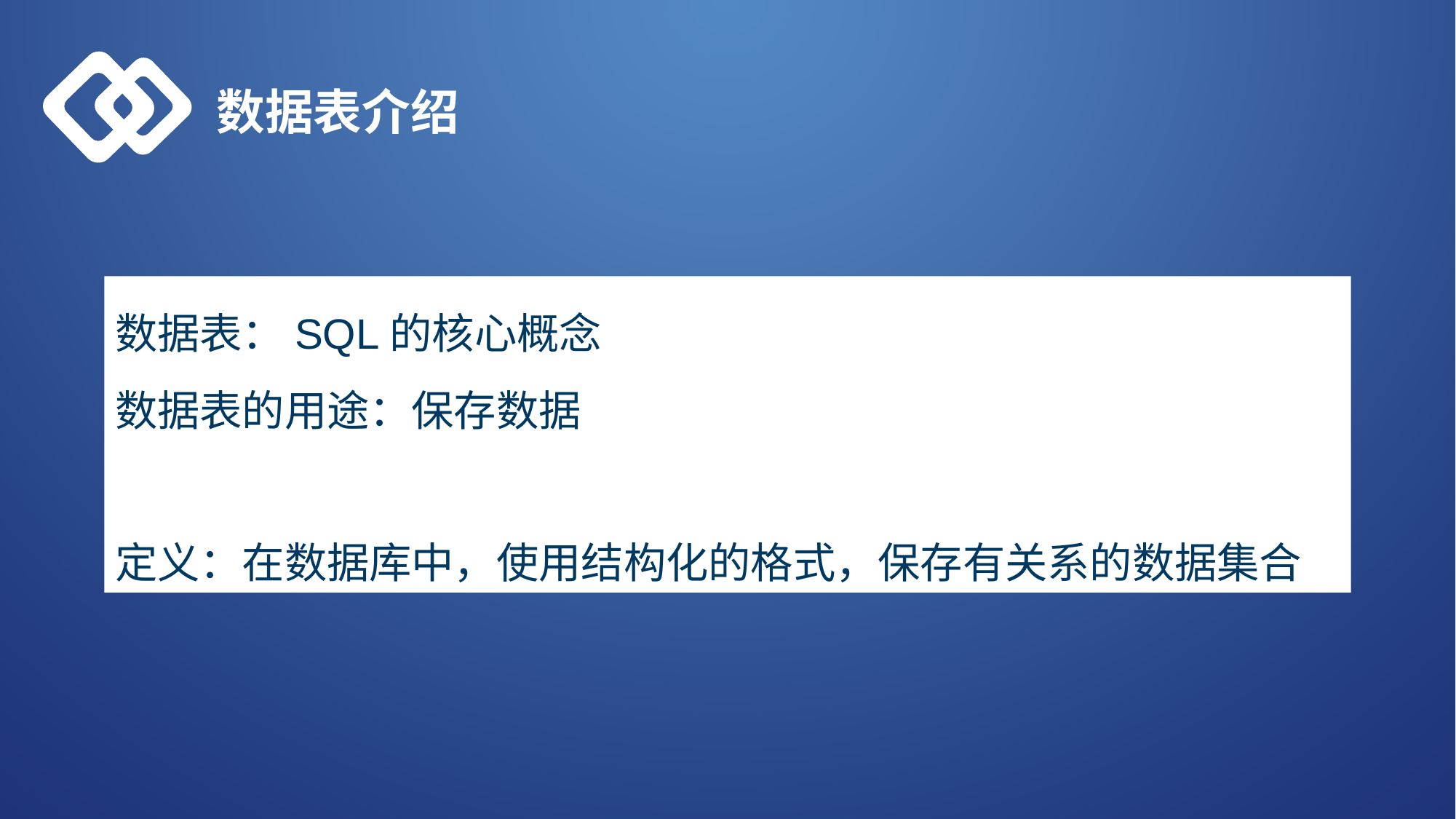

数据表介绍

数据表：SQL的核心概念
数据表的用途：保存数据

定义：在数据库中，使用结构化的格式，保存有关系的数据集合